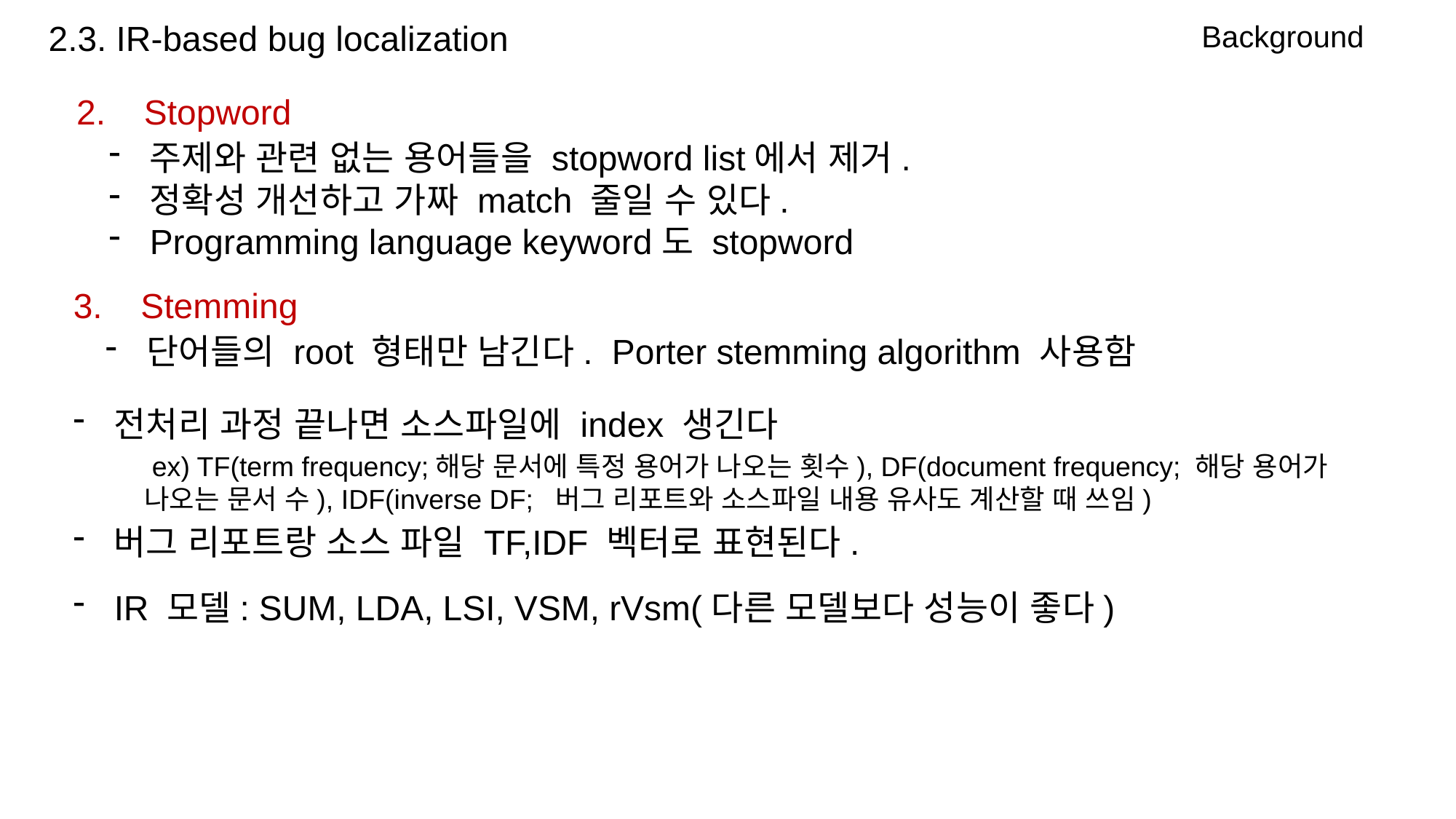

2.3. IR-based bug localization
Background
2.    Stopword
주제와 관련 없는 용어들을 stopword list에서 제거.
정확성 개선하고 가짜 match 줄일 수 있다.
Programming language keyword도 stopword
3.    Stemming
단어들의 root 형태만 남긴다.  Porter stemming algorithm 사용함
전처리 과정 끝나면 소스파일에 index 생긴다
 ex) TF(term frequency;해당 문서에 특정 용어가 나오는 횟수), DF(document frequency; 해당 용어가 나오는 문서 수), IDF(inverse DF;  버그 리포트와 소스파일 내용 유사도 계산할 때 쓰임)
버그 리포트랑 소스 파일 TF,IDF 벡터로 표현된다.
IR 모델: SUM, LDA, LSI, VSM, rVsm(다른 모델보다 성능이 좋다)